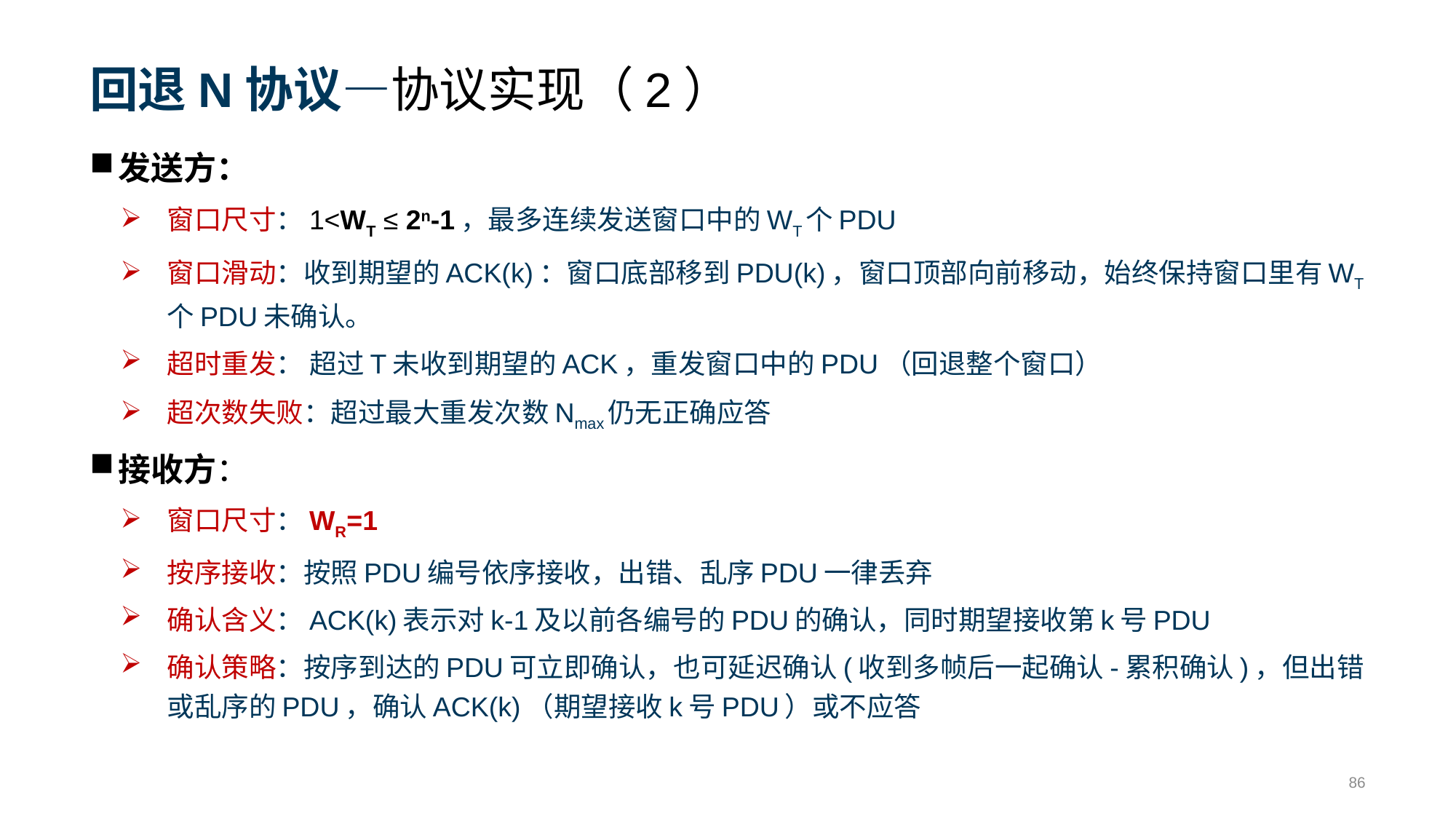

# 回退N协议—协议实现（2）
发送方：
窗口尺寸：1<WT ≤ 2n-1，最多连续发送窗口中的WT个PDU
窗口滑动：收到期望的ACK(k)：窗口底部移到PDU(k)，窗口顶部向前移动，始终保持窗口里有WT个PDU未确认。
超时重发： 超过T未收到期望的ACK，重发窗口中的PDU（回退整个窗口）
超次数失败：超过最大重发次数Nmax仍无正确应答
接收方：
窗口尺寸：WR=1
按序接收：按照PDU编号依序接收，出错、乱序PDU一律丢弃
确认含义：ACK(k)表示对k-1及以前各编号的PDU的确认，同时期望接收第k号PDU
确认策略：按序到达的PDU可立即确认，也可延迟确认(收到多帧后一起确认-累积确认)，但出错或乱序的PDU，确认ACK(k)（期望接收k号PDU）或不应答

86